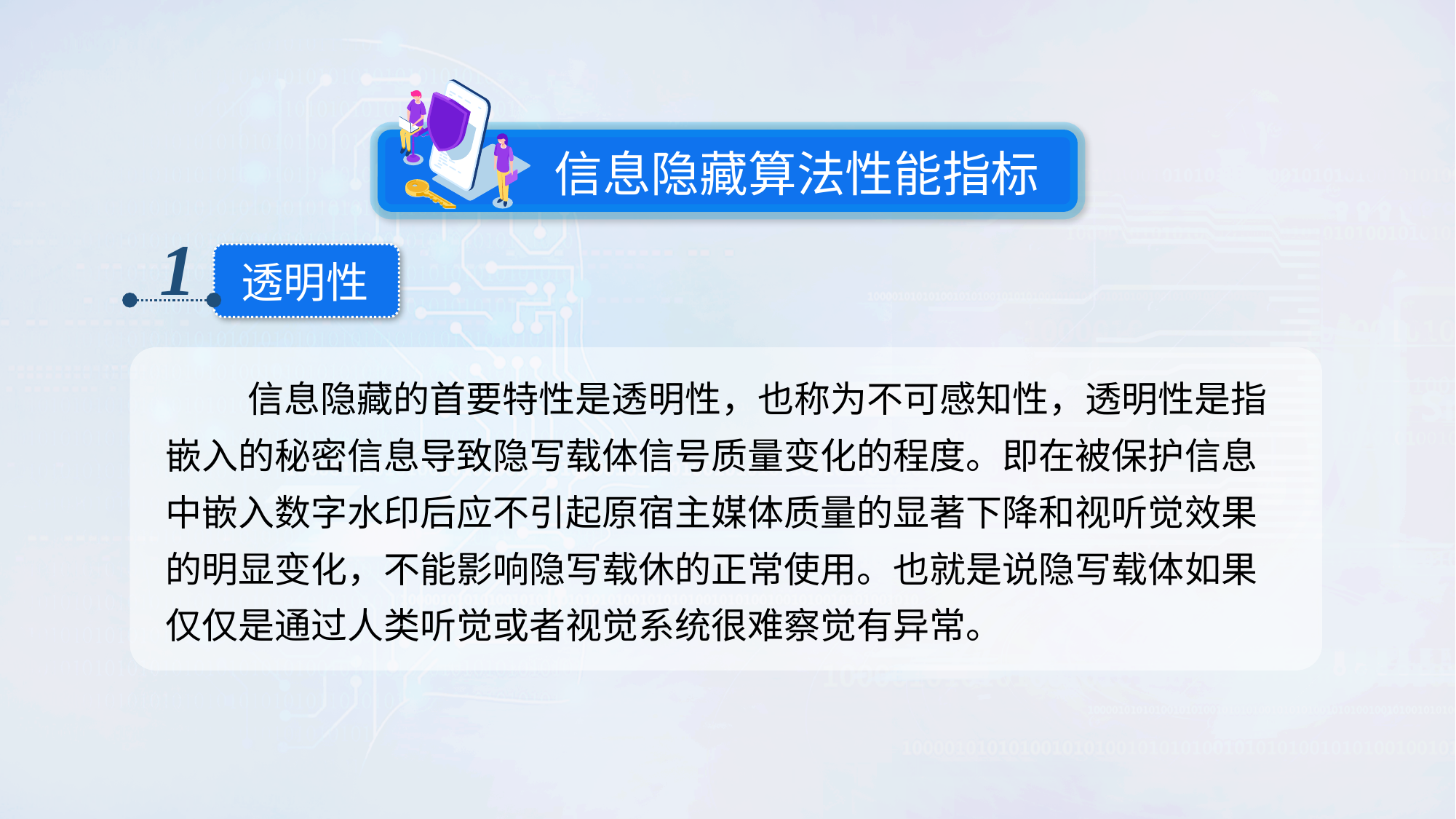

信息隐藏算法性能指标
1

透明性

         信息隐藏的首要特性是透明性，也称为不可感知性，透明性是指嵌入的秘密信息导致隐写载体信号质量变化的程度。即在被保护信息中嵌入数字水印后应不引起原宿主媒体质量的显著下降和视听觉效果的明显变化，不能影响隐写载休的正常使用。也就是说隐写载体如果仅仅是通过人类听觉或者视觉系统很难察觉有异常。